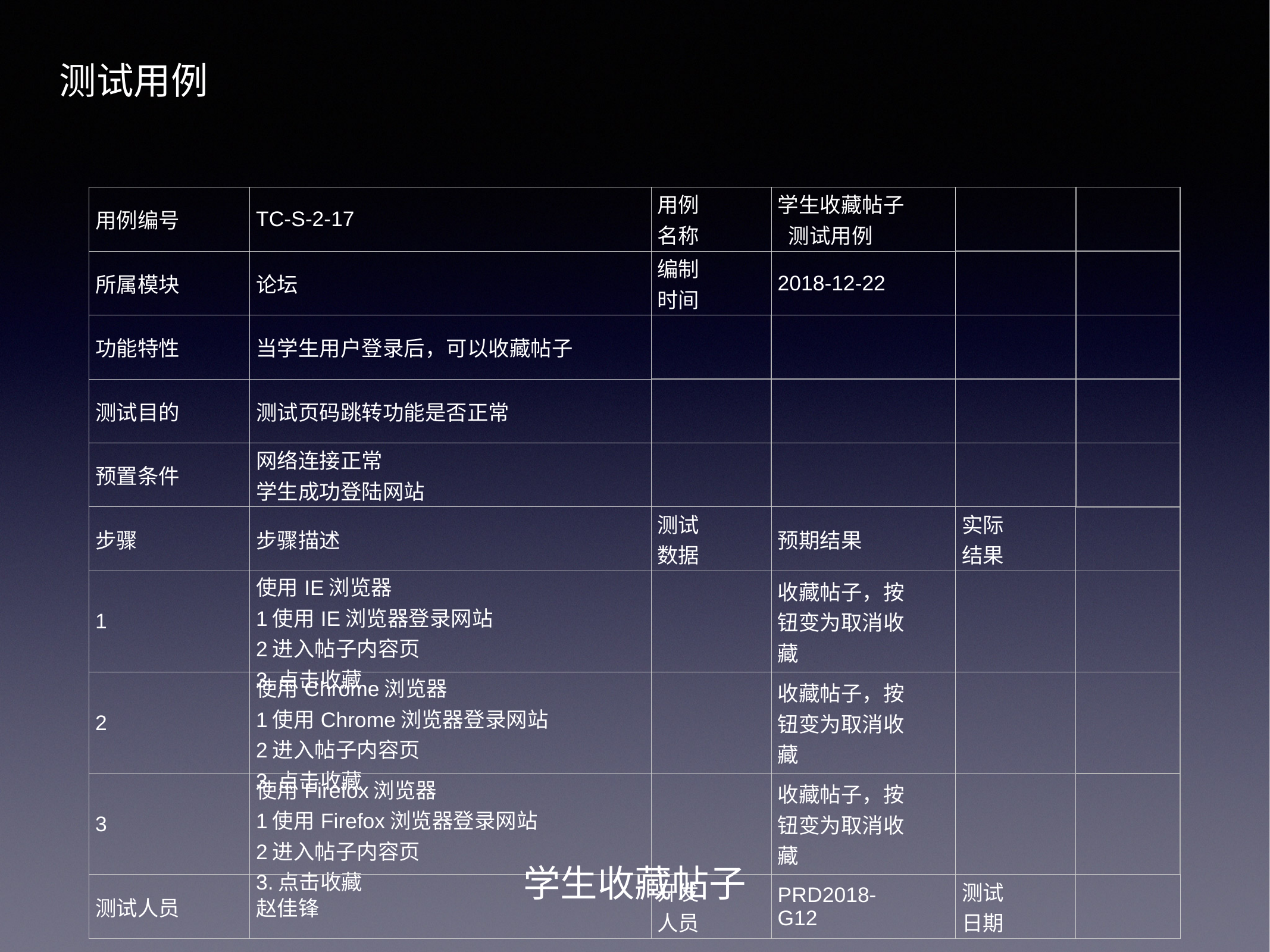

测试用例
| 用例编号 | TC-S-2-17 | 用例名称 | 学生收藏帖子 测试用例 |  |  |
| --- | --- | --- | --- | --- | --- |
| 所属模块 | 论坛 | 编制时间 | 2018-12-22 |  |  |
| 功能特性 | 当学生用户登录后，可以收藏帖子 |  |  |  |  |
| 测试目的 | 测试页码跳转功能是否正常 |  |  |  |  |
| 预置条件 | 网络连接正常 学生成功登陆网站 |  |  |  |  |
| 步骤 | 步骤描述 | 测试数据 | 预期结果 | 实际结果 |  |
| 1 | 使用IE浏览器 1使用IE浏览器登录网站 2进入帖子内容页 3.点击收藏 |  | 收藏帖子，按钮变为取消收藏 |  |  |
| 2 | 使用Chrome浏览器 1使用Chrome浏览器登录网站 2进入帖子内容页 3.点击收藏 |  | 收藏帖子，按钮变为取消收藏 |  |  |
| 3 | 使用Firefox浏览器 1使用Firefox浏览器登录网站 2进入帖子内容页 3.点击收藏 |  | 收藏帖子，按钮变为取消收藏 |  |  |
| 测试人员 | 赵佳锋 | 开发人员 | PRD2018-G12 | 测试日期 |  |

学生收藏帖子